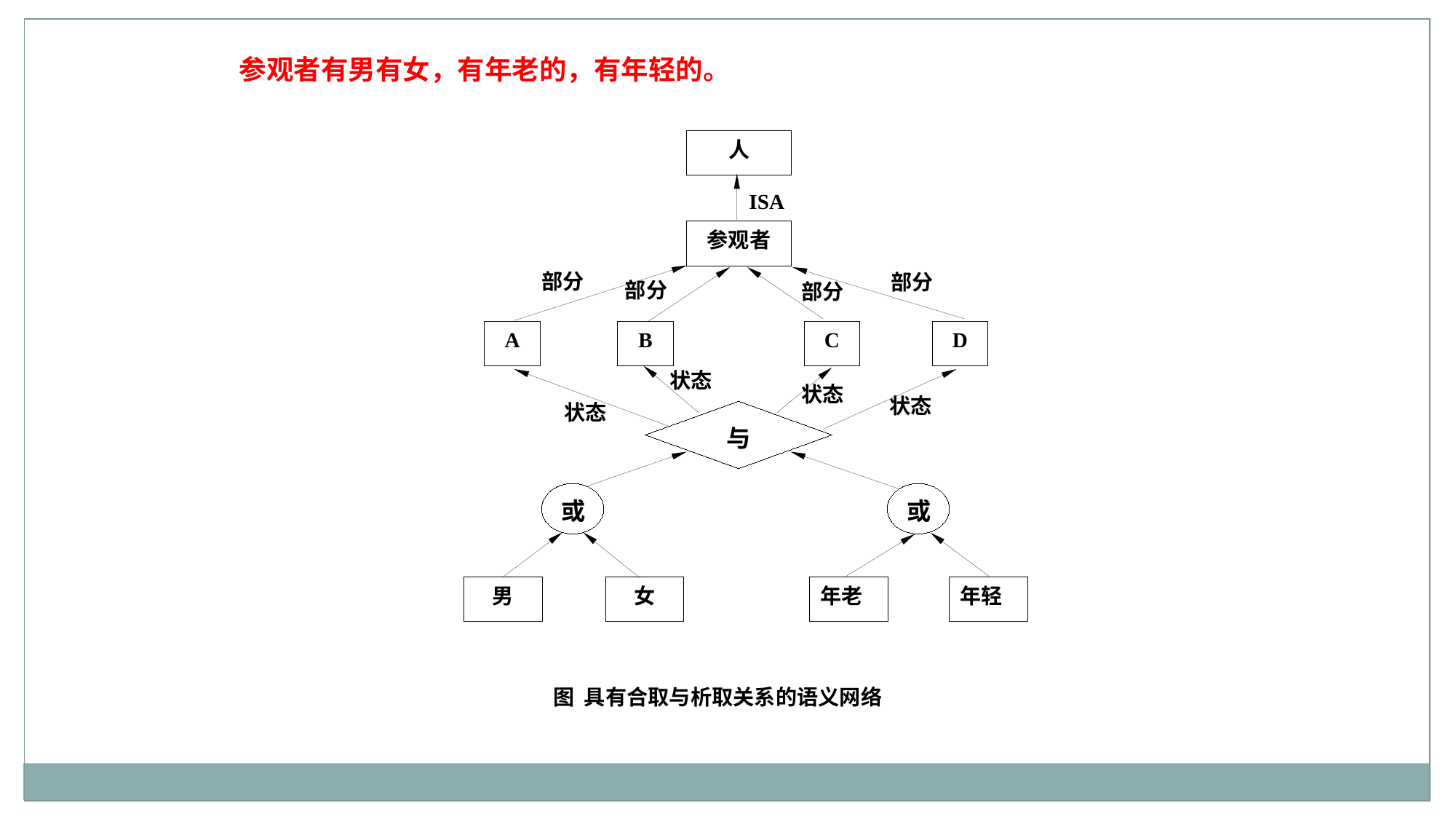

参观者有男有女，有年老的，有年轻的。
人

ISA
参观者
部分
部分

部分
部分
A
B
C
D
状态

状态
状态
状态
与

或
或

男
女
年老
年轻
图  具有合取与析取关系的语义网络